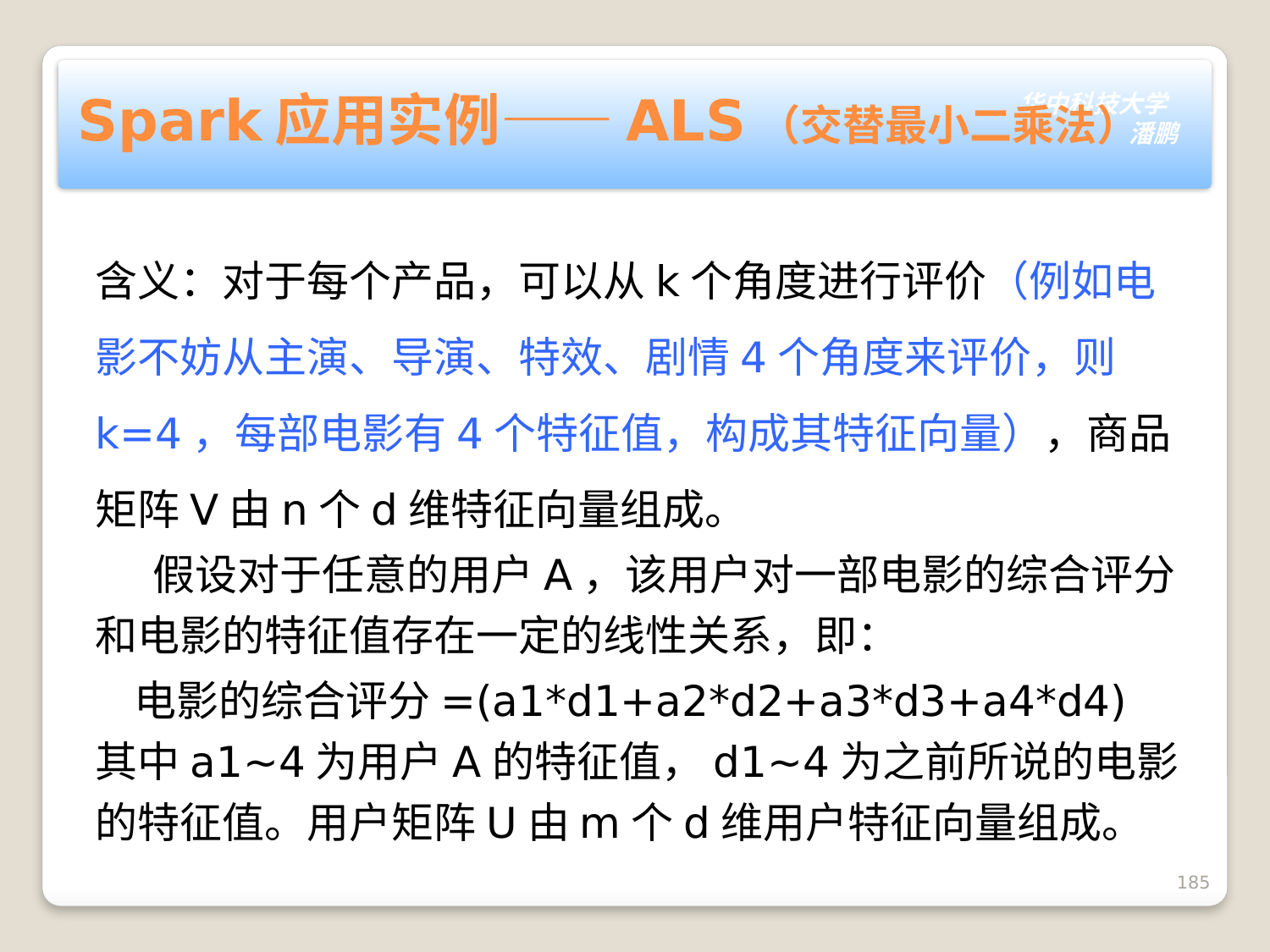

# Spark应用实例——ALS（交替最小二乘法）
含义：对于每个产品，可以从k个角度进行评价（例如电影不妨从主演、导演、特效、剧情4个角度来评价，则k=4，每部电影有4个特征值，构成其特征向量），商品矩阵V由n个d维特征向量组成。
     假设对于任意的用户A，该用户对一部电影的综合评分和电影的特征值存在一定的线性关系，即：
   电影的综合评分=(a1*d1+a2*d2+a3*d3+a4*d4)
其中a1~4为用户A的特征值，d1~4为之前所说的电影的特征值。用户矩阵U由m个d维用户特征向量组成。
185